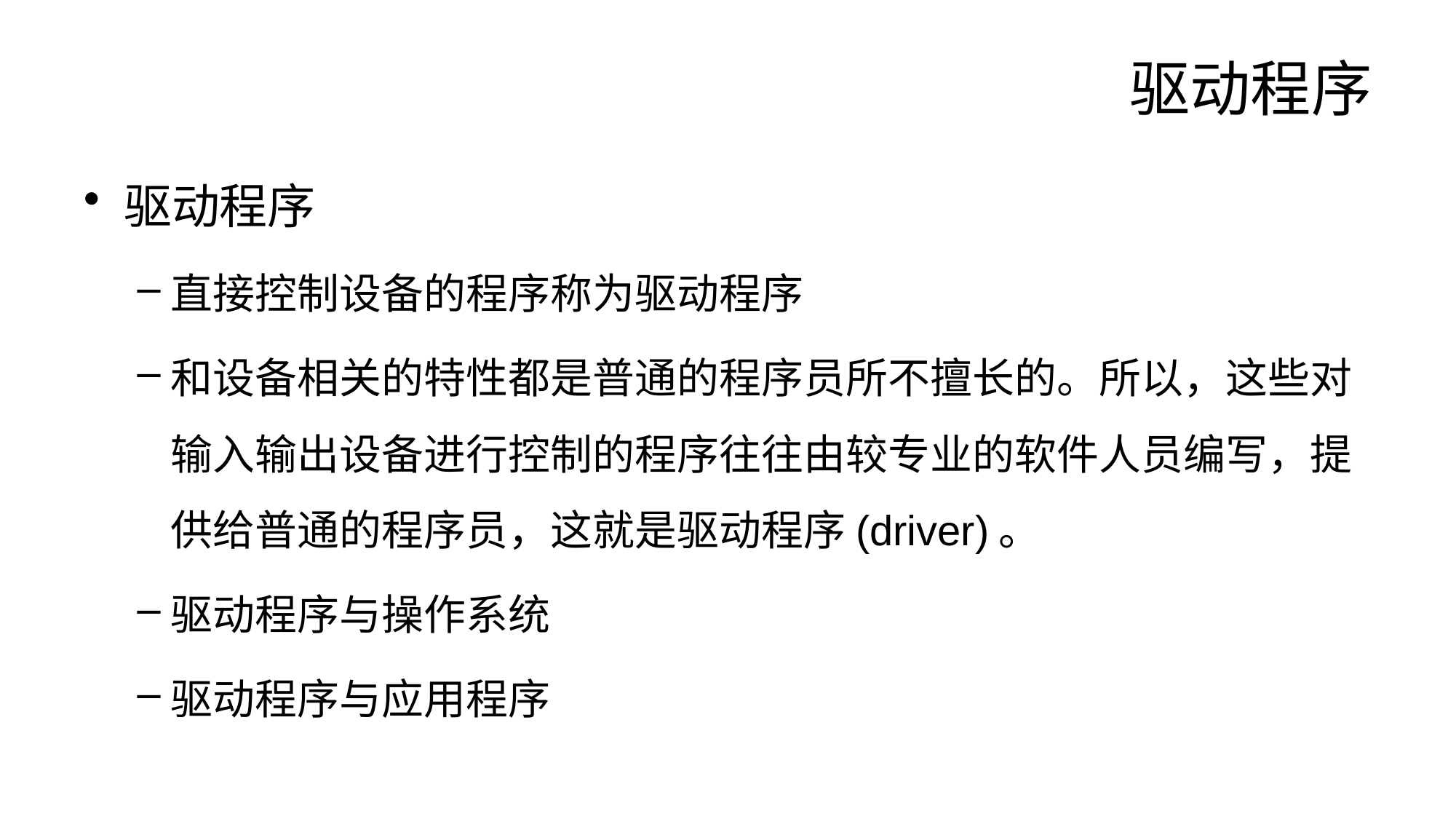

# 驱动程序
驱动程序
直接控制设备的程序称为驱动程序
和设备相关的特性都是普通的程序员所不擅长的。所以，这些对输入输出设备进行控制的程序往往由较专业的软件人员编写，提供给普通的程序员，这就是驱动程序(driver)。
驱动程序与操作系统
驱动程序与应用程序